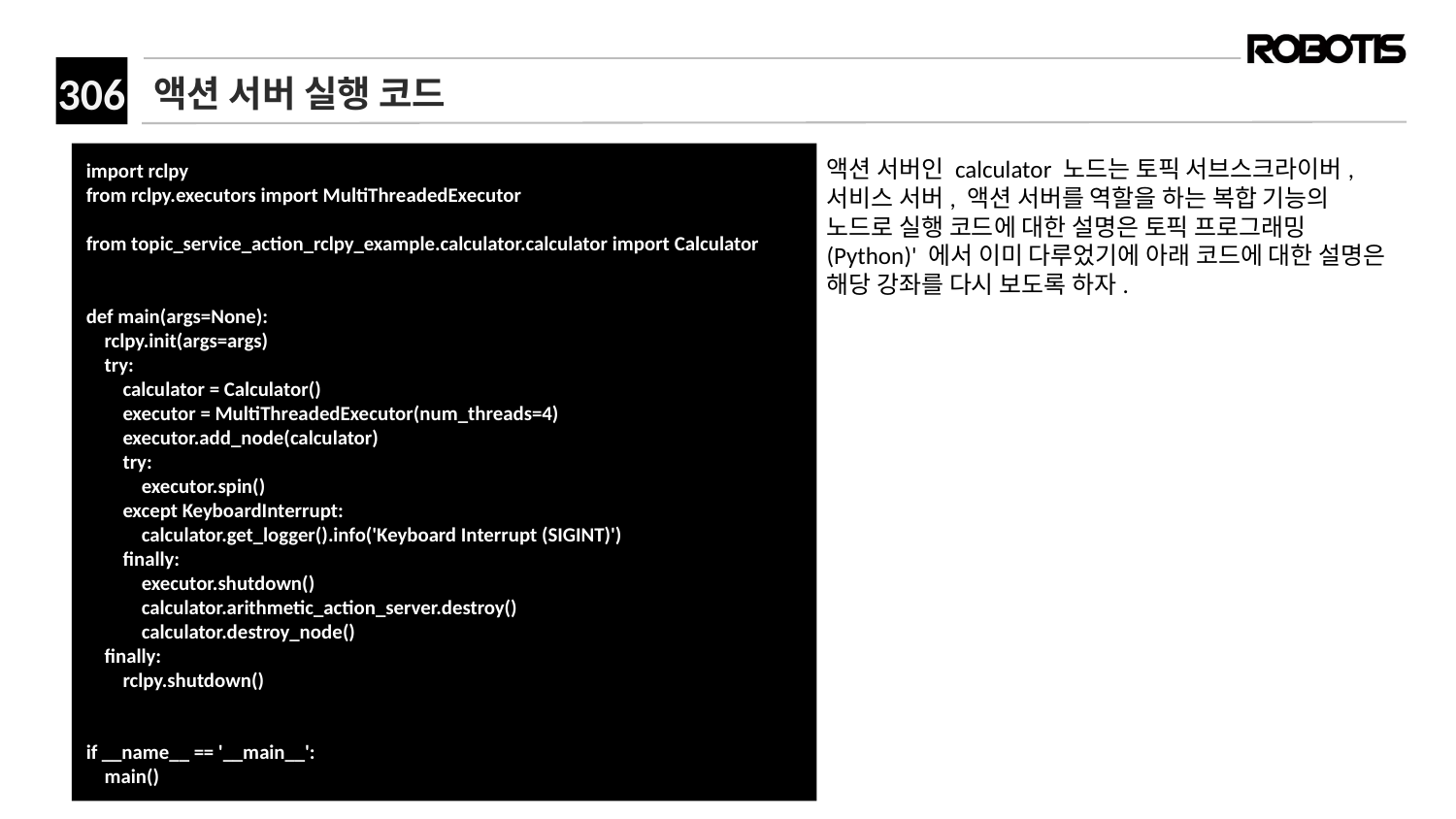

# 액션 서버 실행 코드
import rclpy
from rclpy.executors import MultiThreadedExecutor

from topic_service_action_rclpy_example.calculator.calculator import Calculator

def main(args=None):
    rclpy.init(args=args)
    try:
        calculator = Calculator()
        executor = MultiThreadedExecutor(num_threads=4)
        executor.add_node(calculator)
        try:
            executor.spin()
        except KeyboardInterrupt:
            calculator.get_logger().info('Keyboard Interrupt (SIGINT)')
        finally:
            executor.shutdown()
            calculator.arithmetic_action_server.destroy()
            calculator.destroy_node()
    finally:
        rclpy.shutdown()

if __name__ == '__main__':
    main()
액션 서버인 calculator 노드는 토픽 서브스크라이버, 서비스 서버, 액션 서버를 역할을 하는 복합 기능의 노드로 실행 코드에 대한 설명은 토픽 프로그래밍 (Python)' 에서 이미 다루었기에 아래 코드에 대한 설명은 해당 강좌를 다시 보도록 하자.